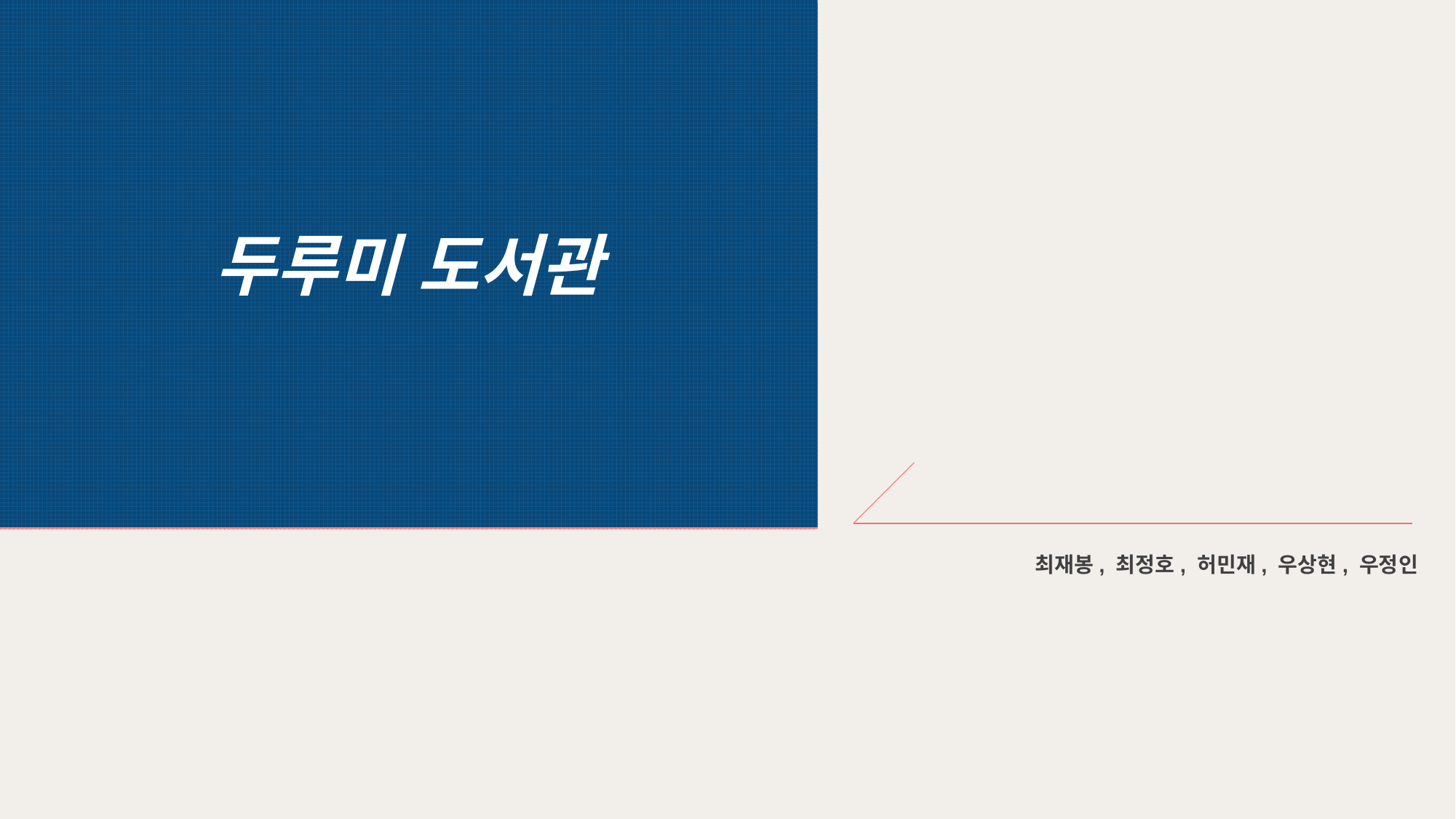

두루미 도서관
최재봉, 최정호, 허민재, 우상현, 우정인